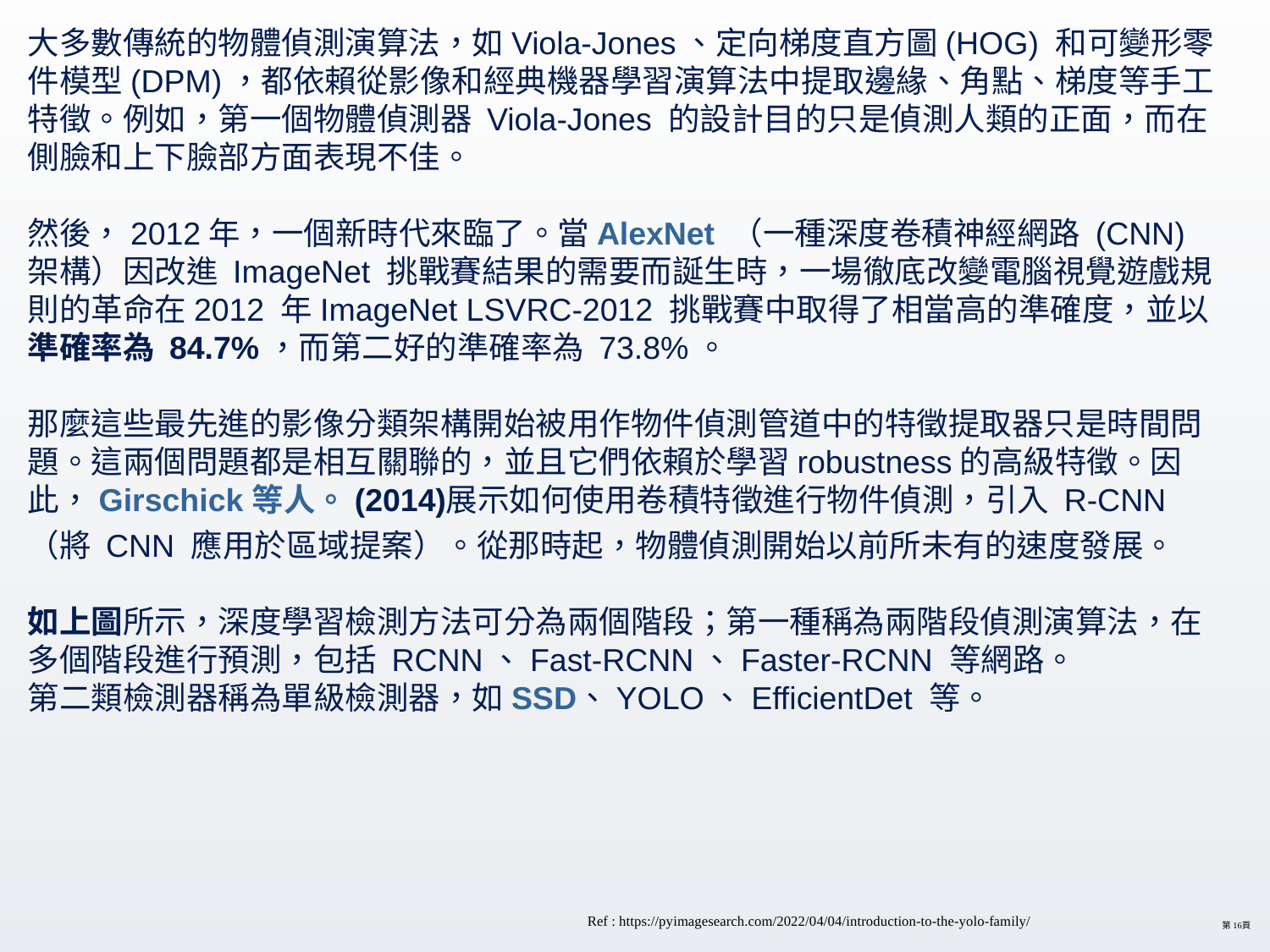

大多數傳統的物體偵測演算法，如Viola-Jones、定向梯度直方圖(HOG) 和可變形零件模型(DPM)，都依賴從影像和經典機器學習演算法中提取邊緣、角點、梯度等手工特徵。例如，第一個物體偵測器 Viola-Jones 的設計目的只是偵測人類的正面，而在側臉和上下臉部方面表現不佳。

然後，2012年，一個新時代來臨了。當AlexNet （一種深度卷積神經網路 (CNN) 架構）因改進 ImageNet 挑戰賽結果的需要而誕生時，一場徹底改變電腦視覺遊戲規則的革命在2012 年ImageNet LSVRC-2012 挑戰賽中取得了相當高的準確度，並以準確率為 84.7%，而第二好的準確率為 73.8%。

那麼這些最先進的影像分類架構開始被用作物件偵測管道中的特徵提取器只是時間問題。這兩個問題都是相互關聯的，並且它們依賴於學習robustness的高級特徵。因此，Girschick 等人。 (2014)展示如何使用卷積特徵進行物件偵測，引入 R-CNN（將 CNN 應用於區域提案）。從那時起，物體偵測開始以前所未有的速度發展。

如上圖所示，深度學習檢測方法可分為兩個階段；第一種稱為兩階段偵測演算法，在多個階段進行預測，包括 RCNN、Fast-RCNN、Faster-RCNN 等網路。
第二類檢測器稱為單級檢測器，如SSD、YOLO、EfficientDet 等。

Ref : https://pyimagesearch.com/2022/04/04/introduction-to-the-yolo-family/